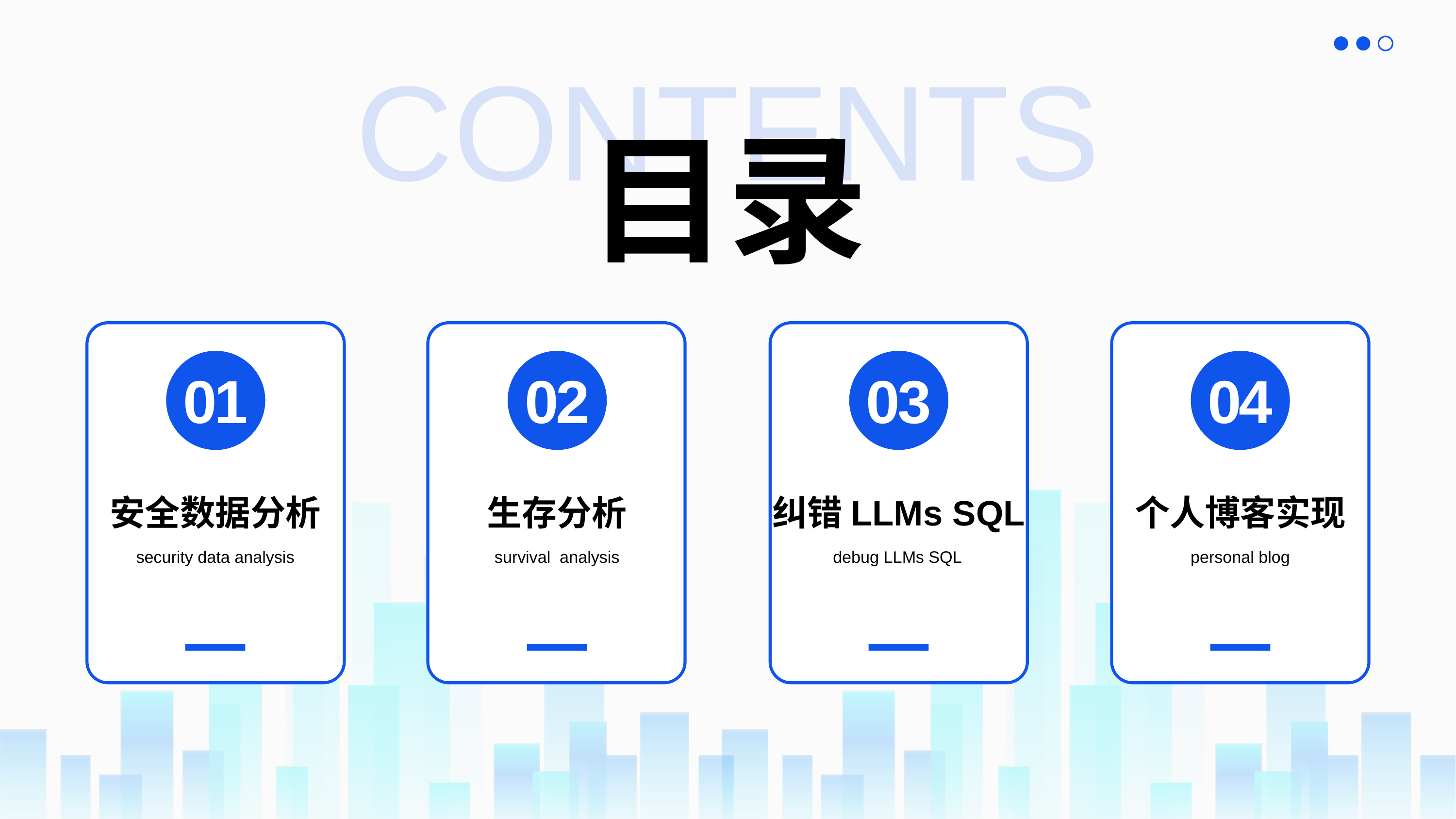

CONTENTS

目录

01
02
03
04

安全数据分析
生存分析

纠错LLMs SQL
个人博客实现

security data analysis
survival  analysis
debug LLMs SQL
personal blog